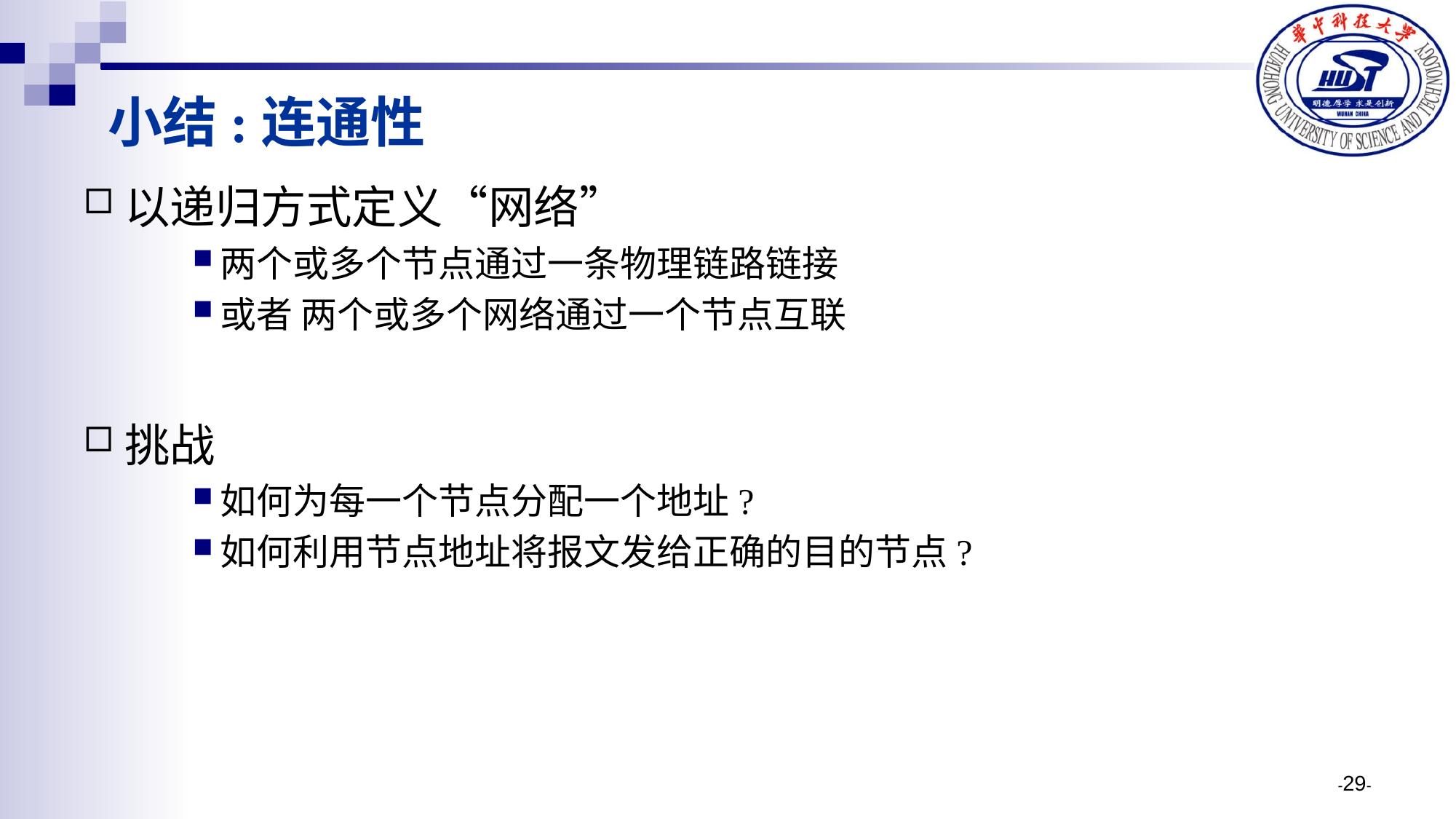

# 小结:连通性
以递归方式定义“网络”
两个或多个节点通过一条物理链路链接
或者 两个或多个网络通过一个节点互联

挑战
如何为每一个节点分配一个地址?
如何利用节点地址将报文发给正确的目的节点?
-29-